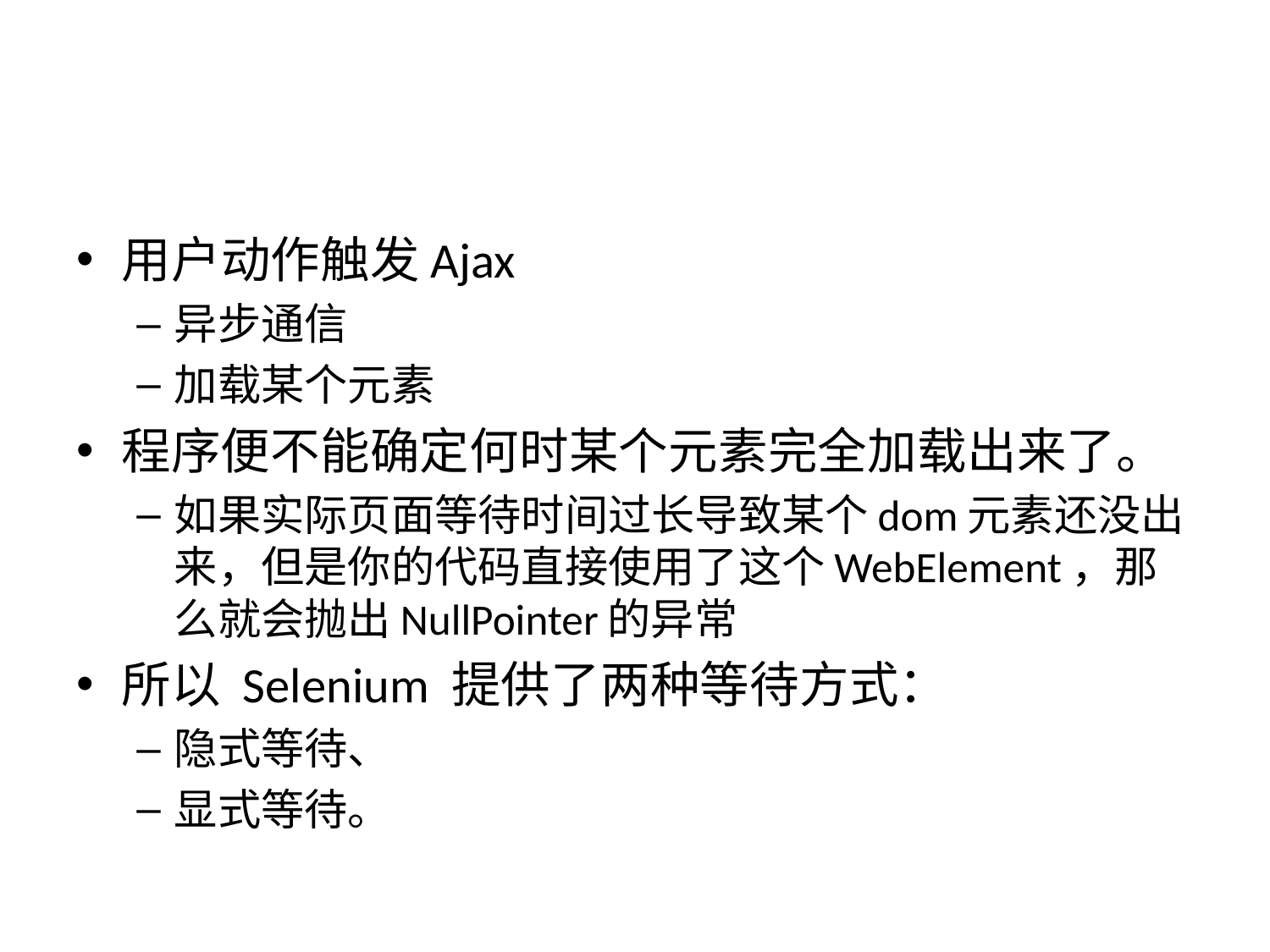

#
用户动作触发Ajax
异步通信
加载某个元素
程序便不能确定何时某个元素完全加载出来了。
如果实际页面等待时间过长导致某个dom元素还没出来，但是你的代码直接使用了这个WebElement，那么就会抛出NullPointer的异常
所以 Selenium 提供了两种等待方式：
隐式等待、
显式等待。